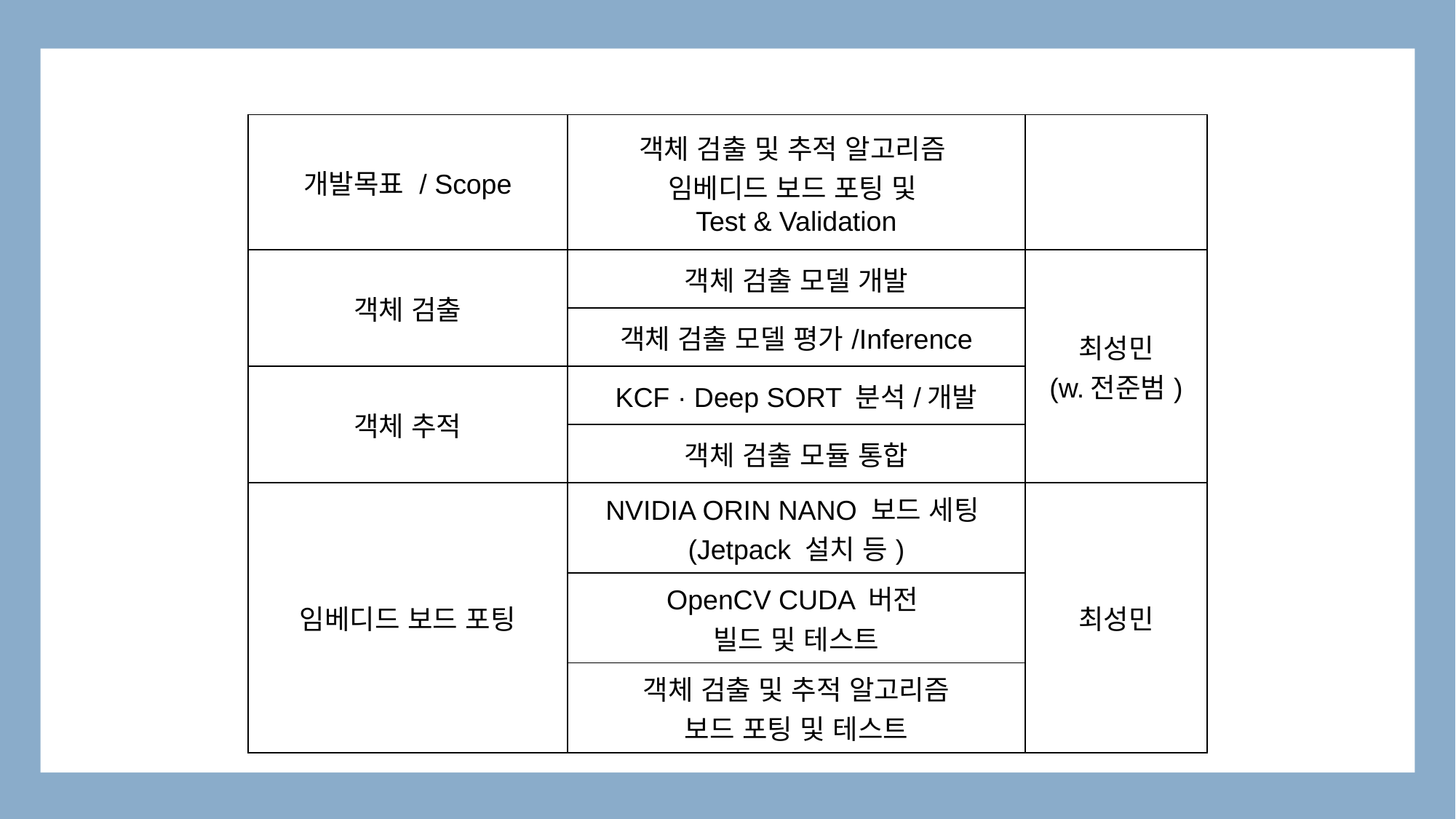

| 개발목표 / Scope | 객체 검출 및 추적 알고리즘 임베디드 보드 포팅 및 Test & Validation |  |
| --- | --- | --- |
| 객체 검출 | 객체 검출 모델 개발 | 최성민 (w.전준범) |
|  | 객체 검출 모델 평가/Inference |  |
| 객체 추적 | KCF · Deep SORT 분석/개발 |  |
|  | 객체 검출 모듈 통합 |  |
| 임베디드 보드 포팅 | NVIDIA ORIN NANO 보드 세팅(Jetpack 설치 등) | 최성민 |
|  | OpenCV CUDA 버전 빌드 및 테스트 |  |
|  | 객체 검출 및 추적 알고리즘 보드 포팅 및 테스트 |  |